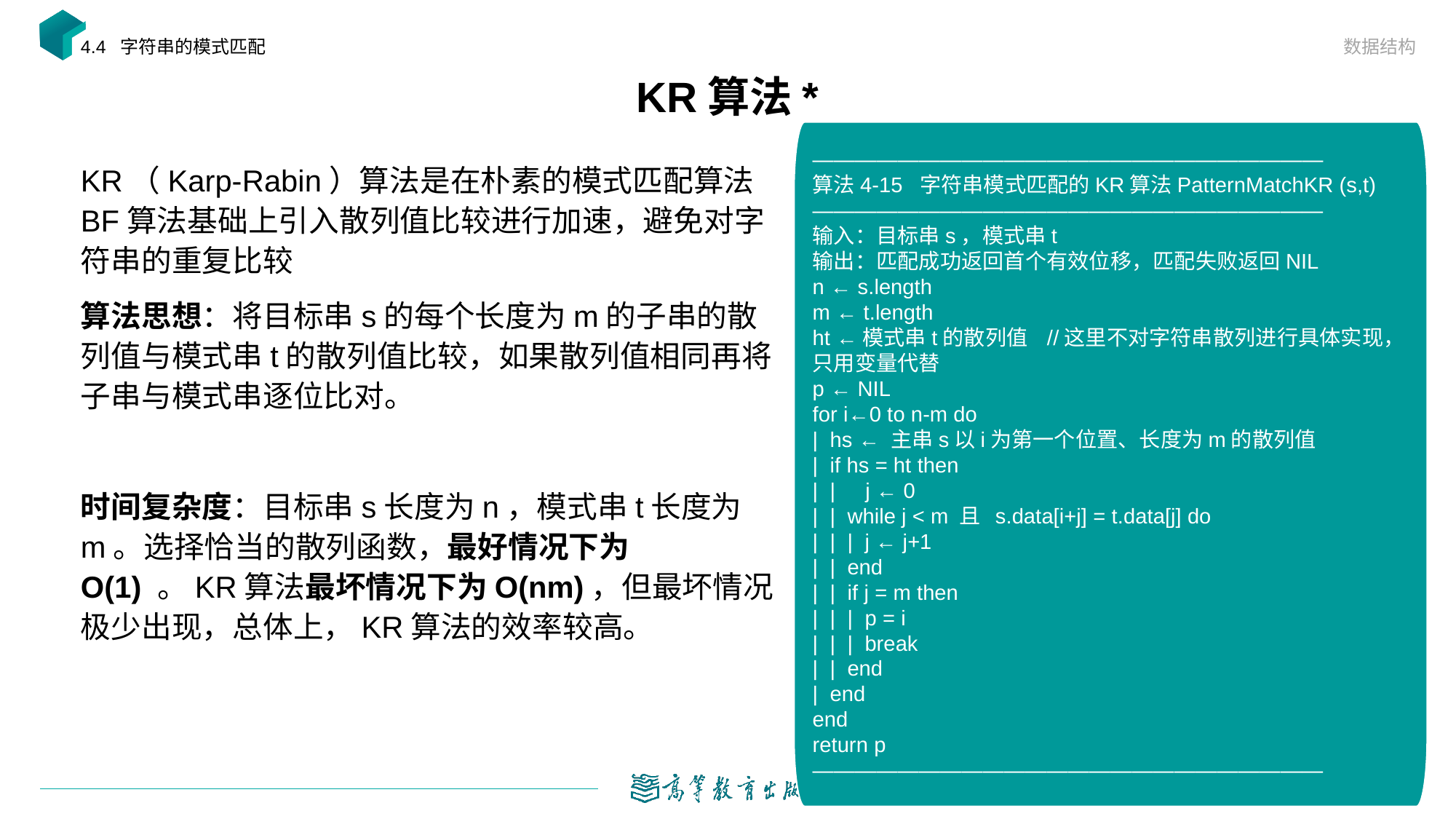

数据结构
4.4  字符串的模式匹配
# KR算法*
————————————————————————
算法4-15  字符串模式匹配的KR算法PatternMatchKR (s,t)
————————————————————————
输入：目标串s，模式串t
输出：匹配成功返回首个有效位移，匹配失败返回NIL
n ← s.length
m ← t.length
ht ←模式串t的散列值   //这里不对字符串散列进行具体实现，只用变量代替
p ← NIL
for i←0 to n-m do
|  hs ← 主串s以i为第一个位置、长度为m的散列值
|  if hs = ht then
|  |     j ← 0
|  |  while j < m 且  s.data[i+j] = t.data[j] do
|  |  |  j ← j+1
|  |  end
|  |  if j = m then
|  |  |  p = i
|  |  |  break
|  |  end
|  end
end
return p
————————————————————————
KR（Karp-Rabin）算法是在朴素的模式匹配算法BF算法基础上引入散列值比较进行加速，避免对字符串的重复比较
算法思想：将目标串s的每个长度为m的子串的散列值与模式串t的散列值比较，如果散列值相同再将子串与模式串逐位比对。

时间复杂度：目标串s长度为n，模式串t长度为m。选择恰当的散列函数，最好情况下为O(1) 。KR算法最坏情况下为O(nm)，但最坏情况极少出现，总体上，KR算法的效率较高。